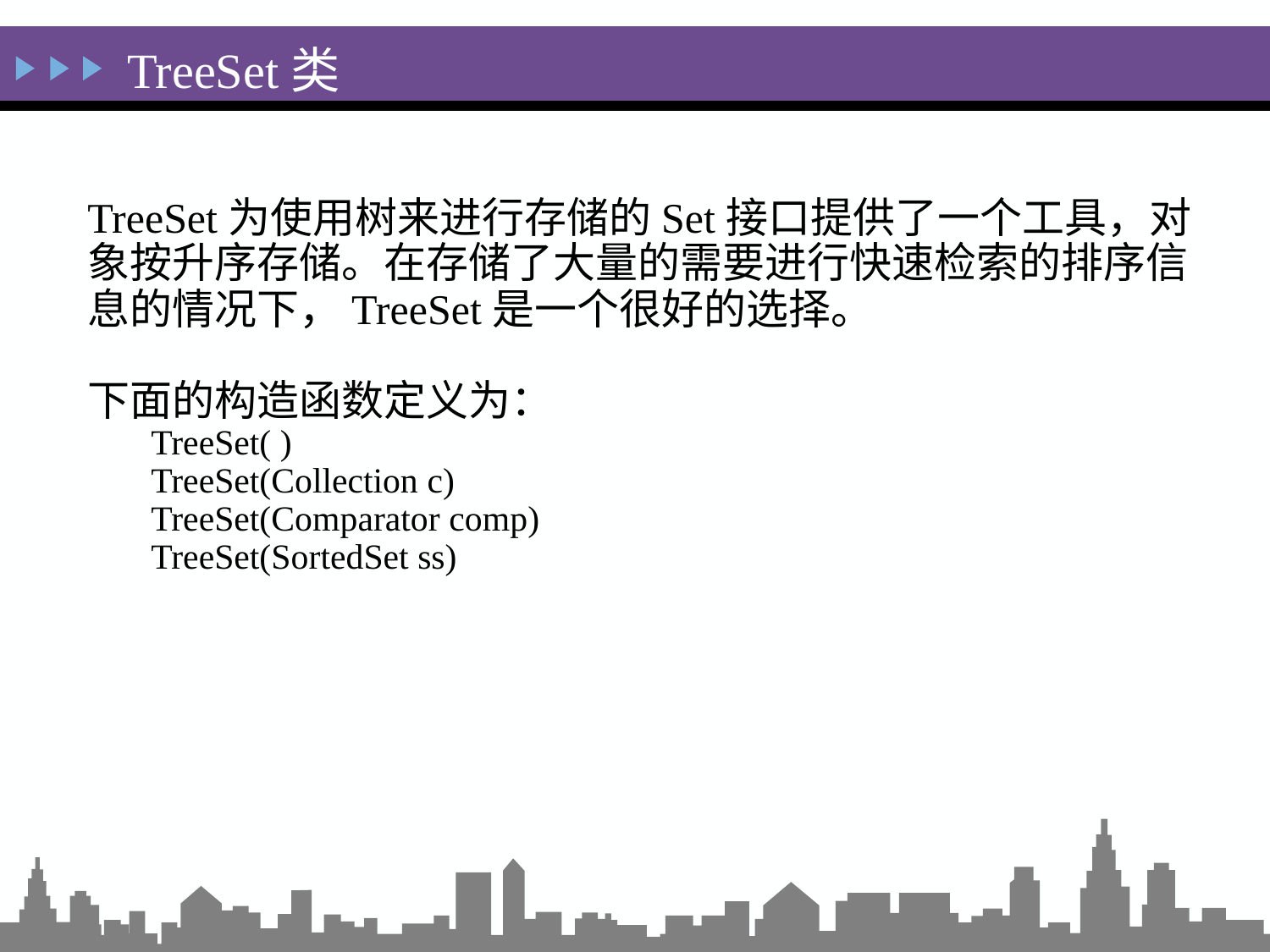

TreeSet类
TreeSet为使用树来进行存储的Set接口提供了一个工具，对象按升序存储。在存储了大量的需要进行快速检索的排序信息的情况下，TreeSet是一个很好的选择。

下面的构造函数定义为：
TreeSet( )
TreeSet(Collection c)
TreeSet(Comparator comp)
TreeSet(SortedSet ss)